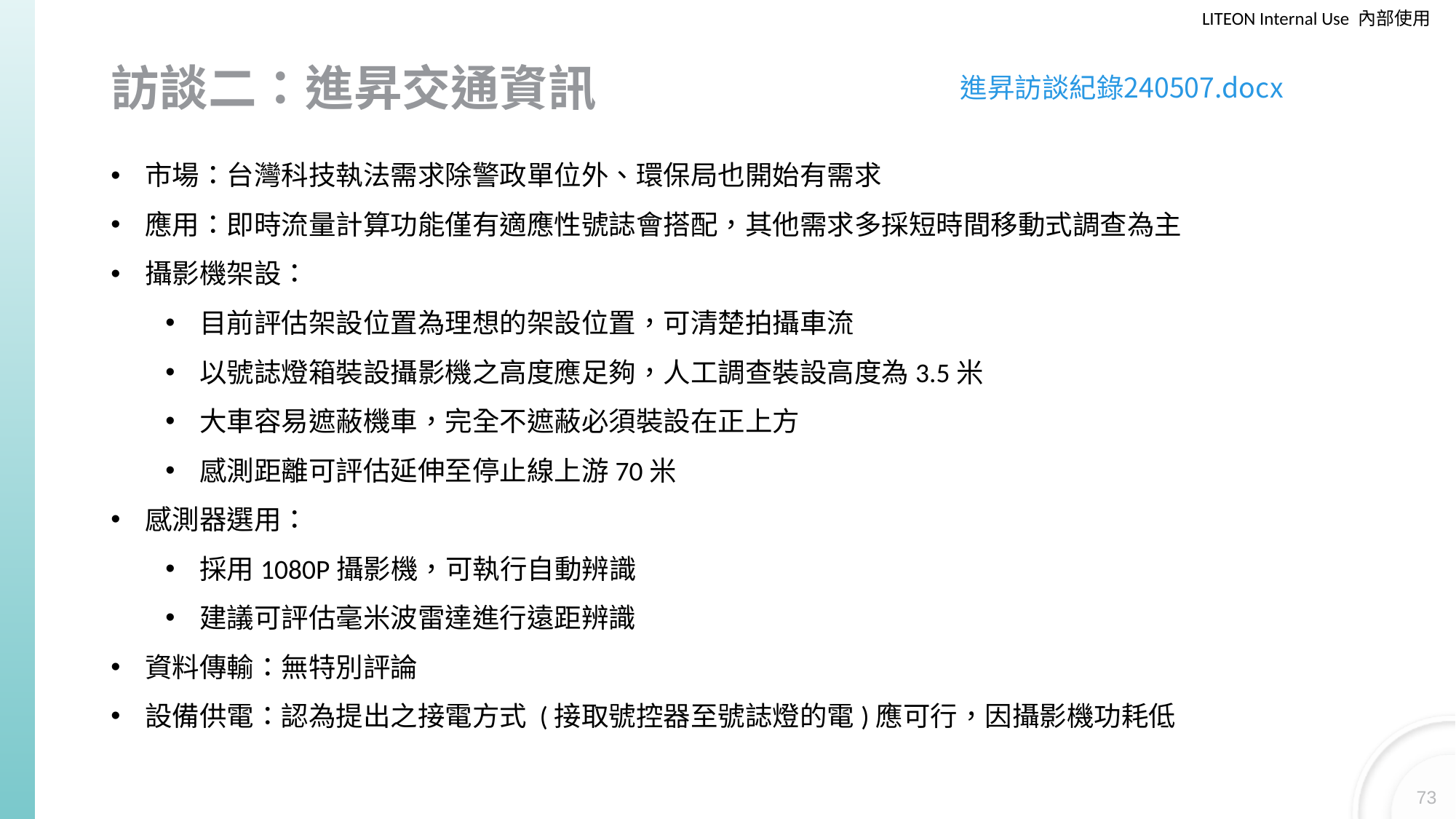

# 訪談二：進昇交通資訊
進昇訪談紀錄240507.docx
市場：台灣科技執法需求除警政單位外、環保局也開始有需求
應用：即時流量計算功能僅有適應性號誌會搭配，其他需求多採短時間移動式調查為主
攝影機架設：
目前評估架設位置為理想的架設位置，可清楚拍攝車流
以號誌燈箱裝設攝影機之高度應足夠，人工調查裝設高度為3.5米
大車容易遮蔽機車，完全不遮蔽必須裝設在正上方
感測距離可評估延伸至停止線上游70米
感測器選用：
採用1080P攝影機，可執行自動辨識
建議可評估毫米波雷達進行遠距辨識
資料傳輸：無特別評論
設備供電：認為提出之接電方式 (接取號控器至號誌燈的電)應可行，因攝影機功耗低
73